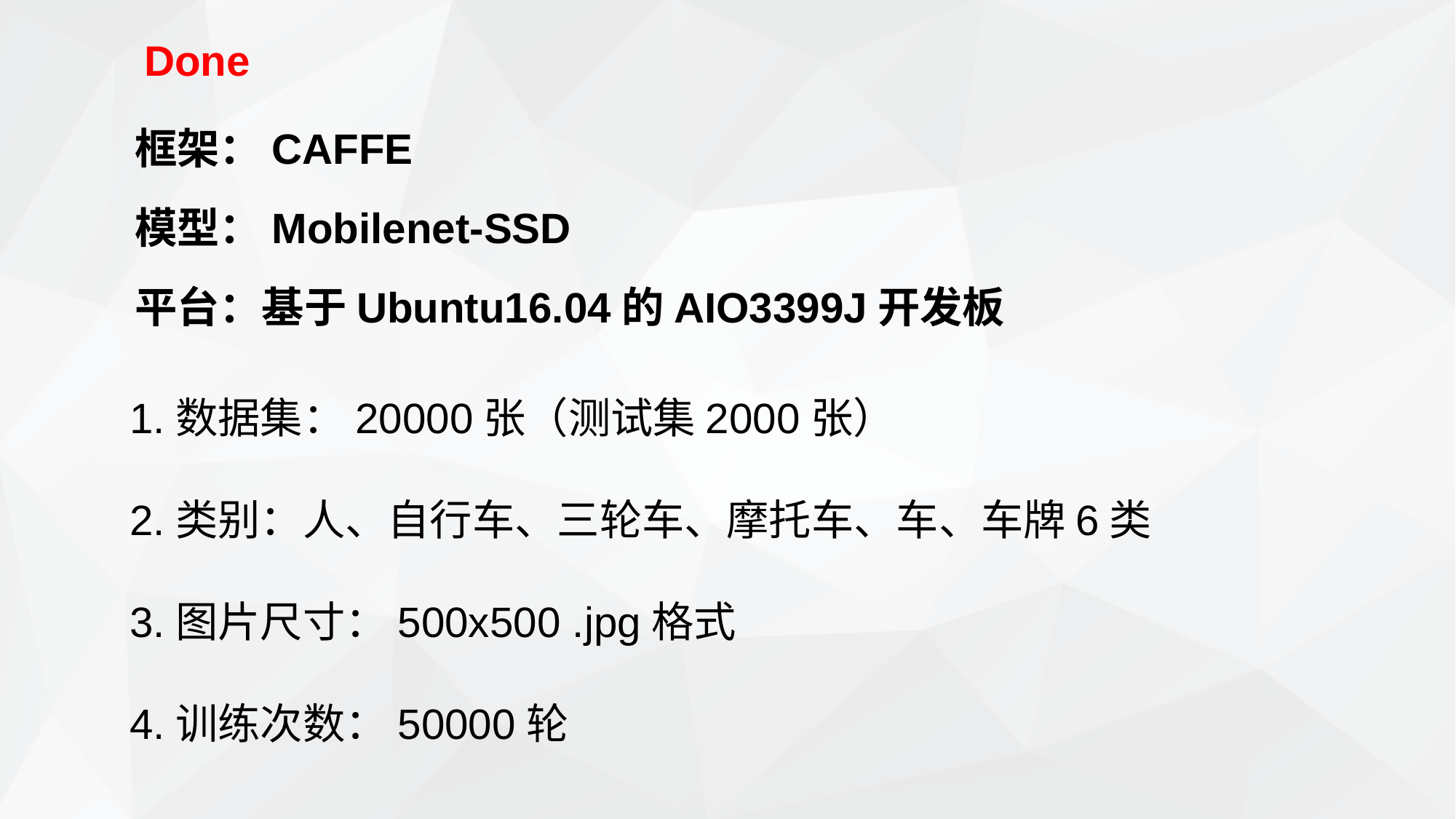

Done
框架：CAFFE

模型：Mobilenet-SSD

平台：基于Ubuntu16.04的AIO3399J开发板
1.数据集：20000张（测试集2000张）
2.类别：人、自行车、三轮车、摩托车、车、车牌6类
3.图片尺寸：500x500 .jpg格式
4.训练次数：50000轮